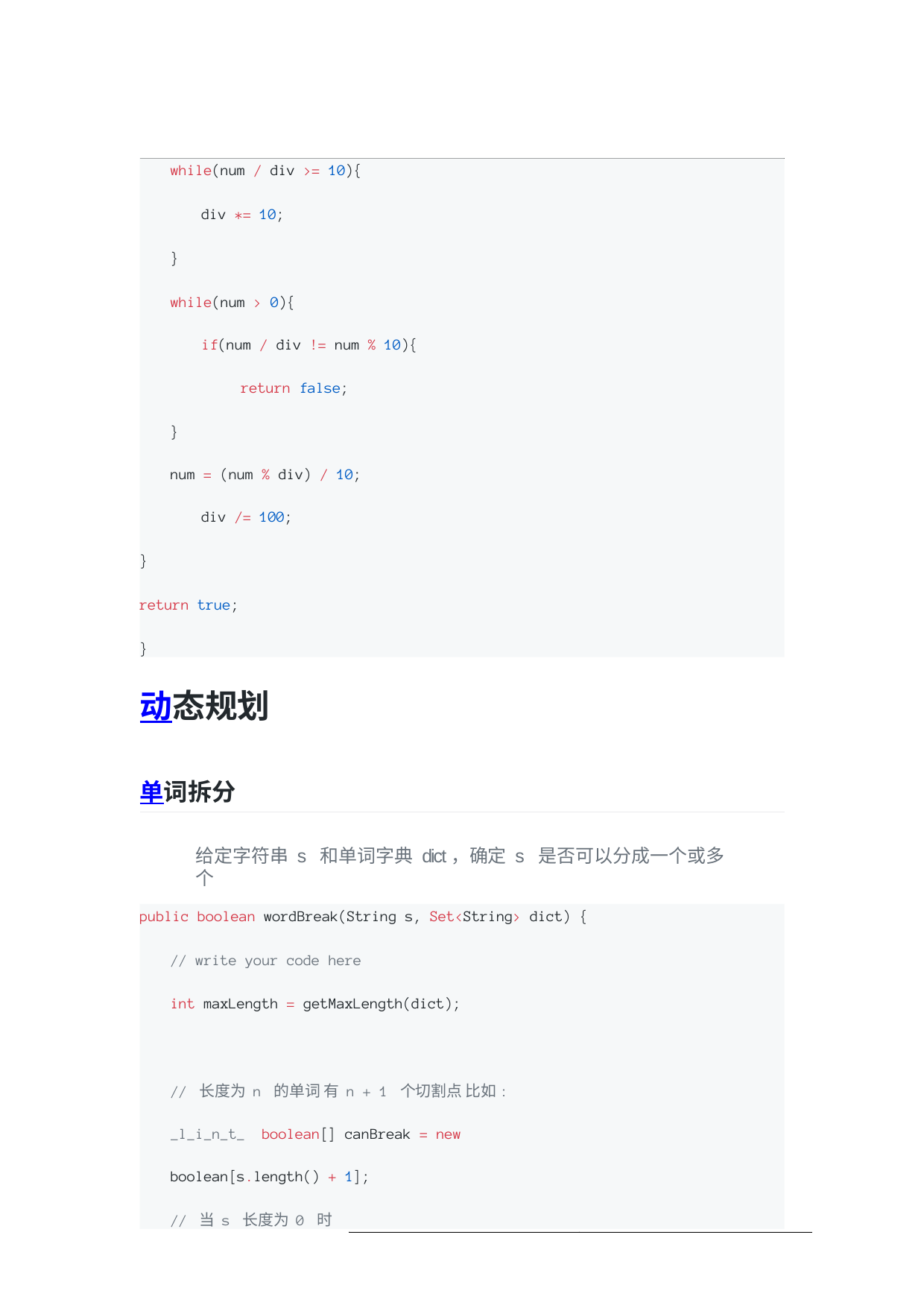

while(num / div >= 10){

div *= 10;

}

while(num > 0){
if(num / div != num % 10){  return false;

}
num = (num % div) / 10;  div /= 100;

}

return true;

}
动态规划

单词拆分

给定字符串 s 和单词字典 dict，确定 s 是否可以分成一个或多个
以空格分隔的子串，并且这些子串都在字典中存在。
public boolean wordBreak(String s, Set<String> dict) {

// write your code here

int maxLength = getMaxLength(dict);

// 长度为n 的单词 有 n + 1 个切割点 比如: _l_i_n_t_  boolean[] canBreak = new boolean[s.length() + 1];

// 当 s 长度为 0 时